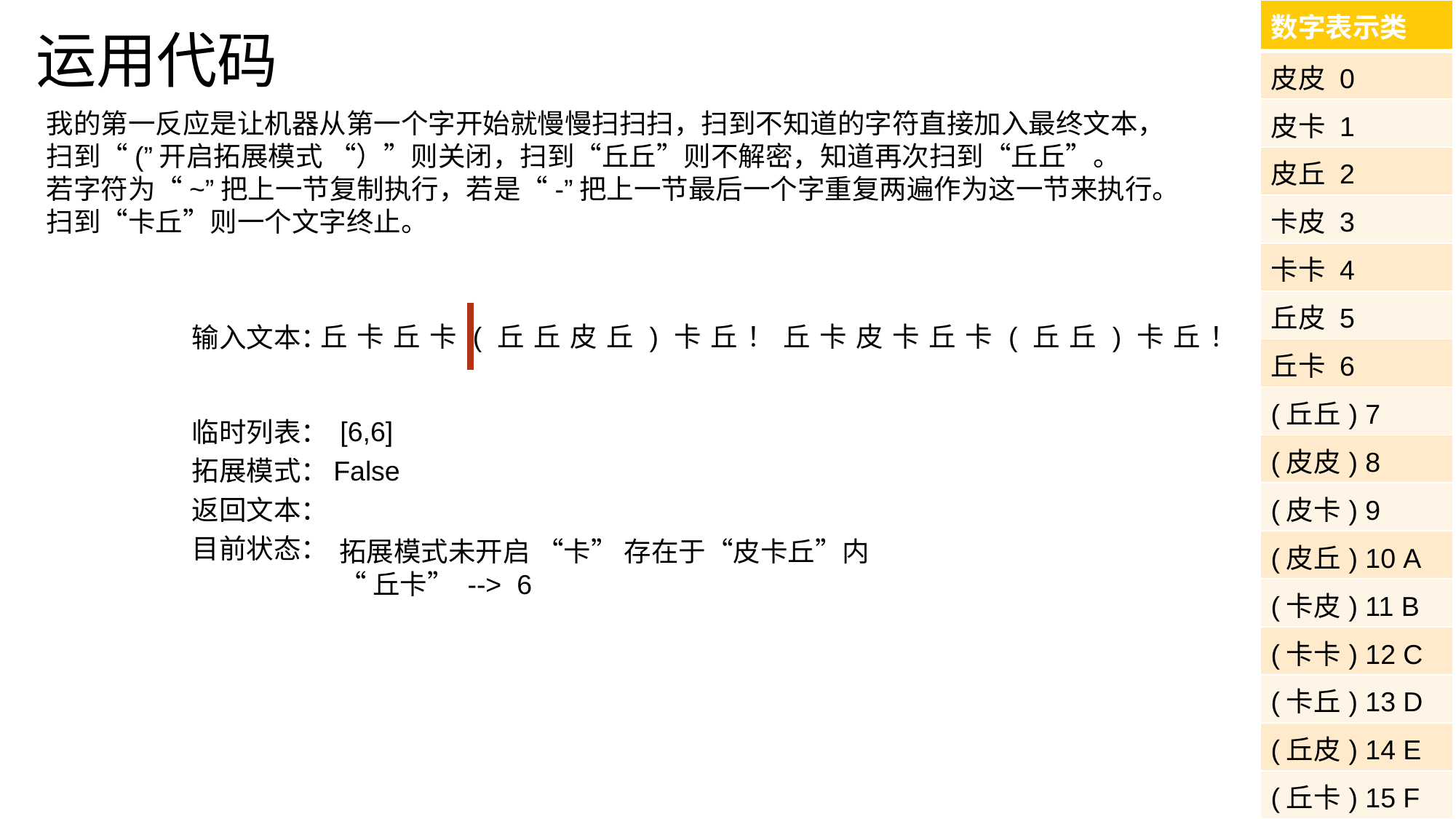

| 数字表示类 |
| --- |
| 皮皮 0 |
| 皮卡 1 |
| 皮丘 2 |
| 卡皮 3 |
| 卡卡 4 |
| 丘皮 5 |
| 丘卡 6 |
| (丘丘) 7 |
| (皮皮) 8 |
| (皮卡) 9 |
| (皮丘) 10 A |
| (卡皮) 11 B |
| (卡卡) 12 C |
| (卡丘) 13 D |
| (丘皮) 14 E |
| (丘卡) 15 F |
运用代码
我的第一反应是让机器从第一个字开始就慢慢扫扫扫，扫到不知道的字符直接加入最终文本，
扫到“(”开启拓展模式 “）”则关闭，扫到“丘丘”则不解密，知道再次扫到“丘丘”。
若字符为“~”把上一节复制执行，若是“-”把上一节最后一个字重复两遍作为这一节来执行。
扫到“卡丘”则一个文字终止。
丘卡丘卡(丘丘皮丘)卡丘！丘卡皮卡丘卡(丘丘)卡丘！
输入文本：
[6,6]
临时列表：
False
拓展模式：
返回文本：
目前状态：
拓展模式未开启 “卡” 存在于“皮卡丘”内
“丘卡” -->  6